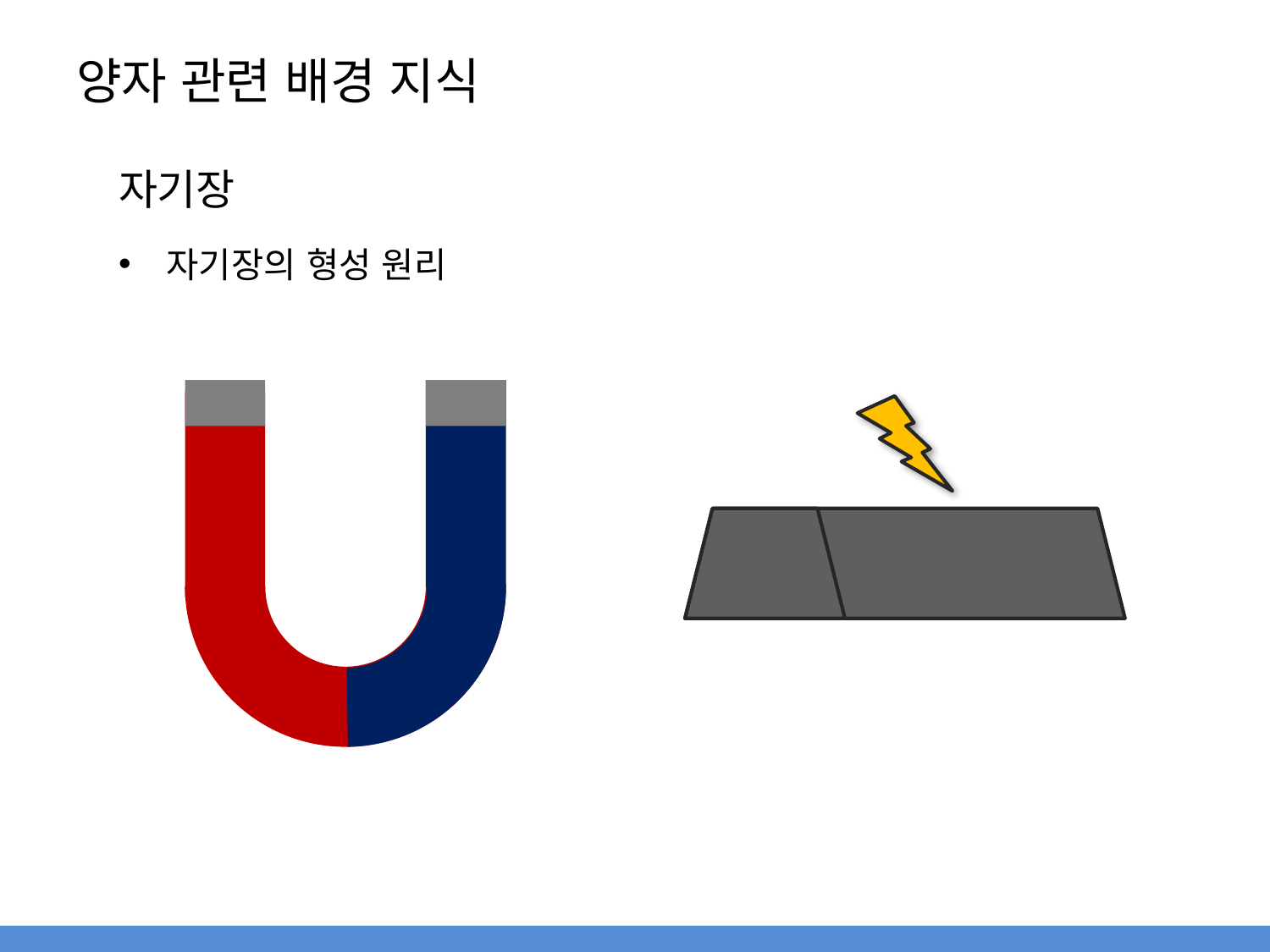

# 양자 관련 배경 지식
자기장
자기장의 형성 원리